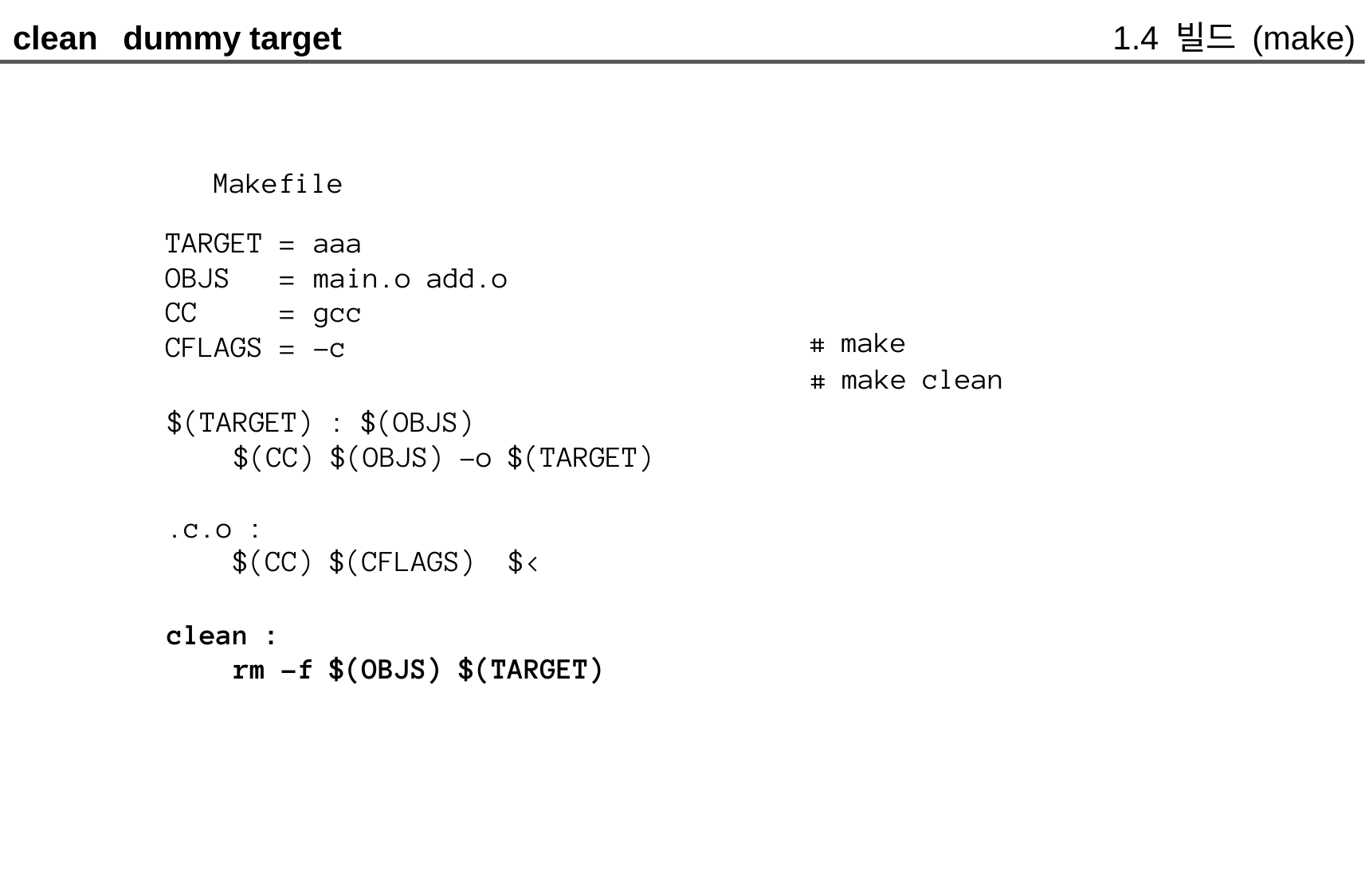

clean   dummy target
1.4 빌드 (make)

Makefile

TARGET
OBJS
CC
CFLAGS
=
=
=
=
aaa
main.o  add.o
gcc
-c
#  make
#  make  clean
$(TARGET)  :  $(OBJS)
	$(CC)  $(OBJS)  -o  $(TARGET)

.c.o  :
$(CC)  $(CFLAGS)
$<
clean  :
	rm  -f  $(OBJS)  $(TARGET)